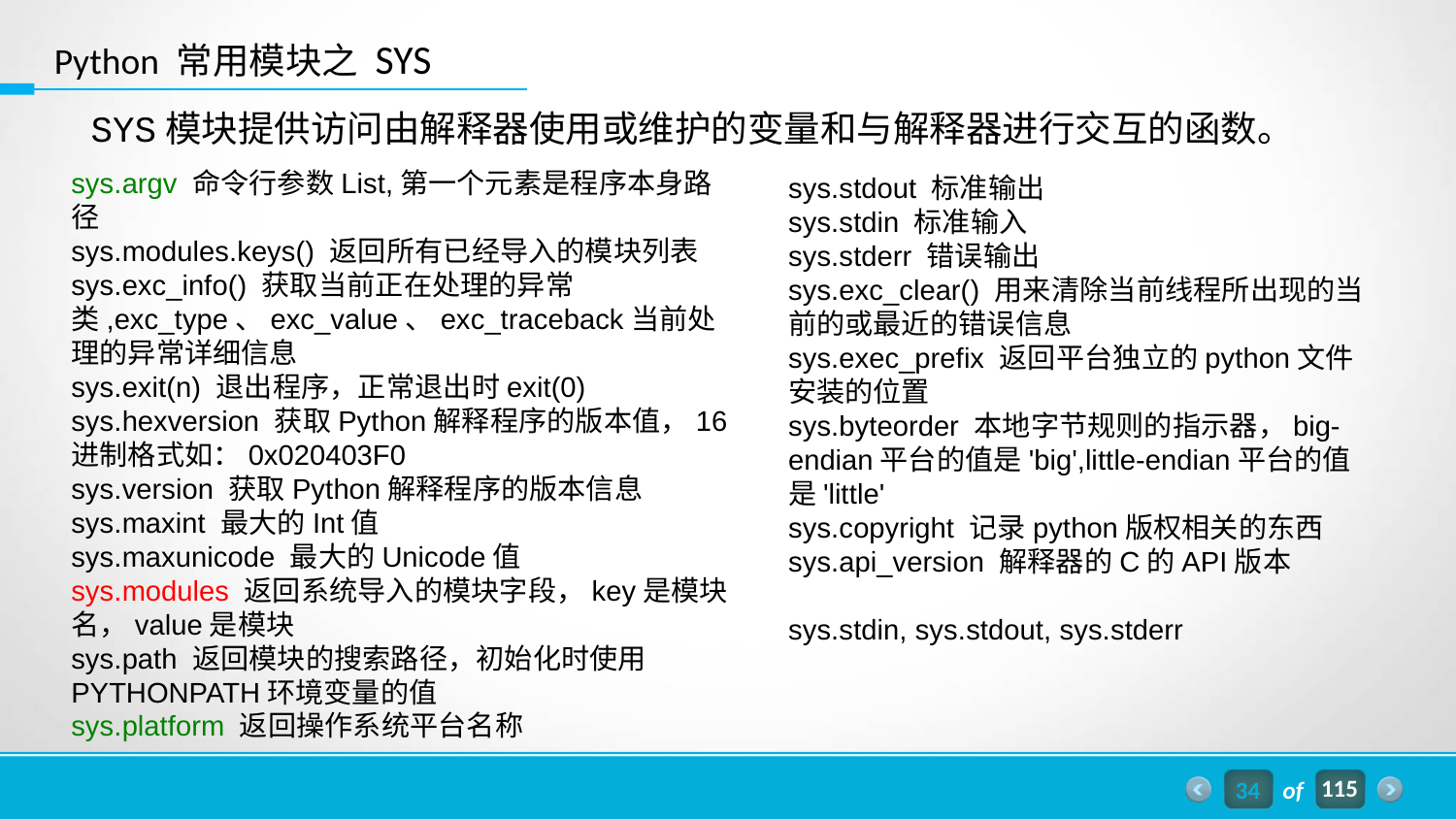

Python 常用模块之 SYS

SYS模块提供访问由解释器使用或维护的变量和与解释器进行交互的函数。
sys.argv 命令行参数List,第一个元素是程序本身路径
sys.modules.keys() 返回所有已经导入的模块列表
sys.exc_info() 获取当前正在处理的异常类,exc_type、exc_value、exc_traceback当前处理的异常详细信息
sys.exit(n) 退出程序，正常退出时exit(0)
sys.hexversion 获取Python解释程序的版本值，16进制格式如：0x020403F0
sys.version 获取Python解释程序的版本信息
sys.maxint 最大的Int值
sys.maxunicode 最大的Unicode值
sys.modules 返回系统导入的模块字段，key是模块名，value是模块
sys.path 返回模块的搜索路径，初始化时使用PYTHONPATH环境变量的值
sys.platform 返回操作系统平台名称

sys.stdout 标准输出
sys.stdin 标准输入
sys.stderr 错误输出
sys.exc_clear() 用来清除当前线程所出现的当前的或最近的错误信息
sys.exec_prefix 返回平台独立的python文件安装的位置
sys.byteorder 本地字节规则的指示器，big-endian平台的值是'big',little-endian平台的值是'little'
sys.copyright 记录python版权相关的东西
sys.api_version 解释器的C的API版本

sys.stdin, sys.stdout, sys.stderr
34